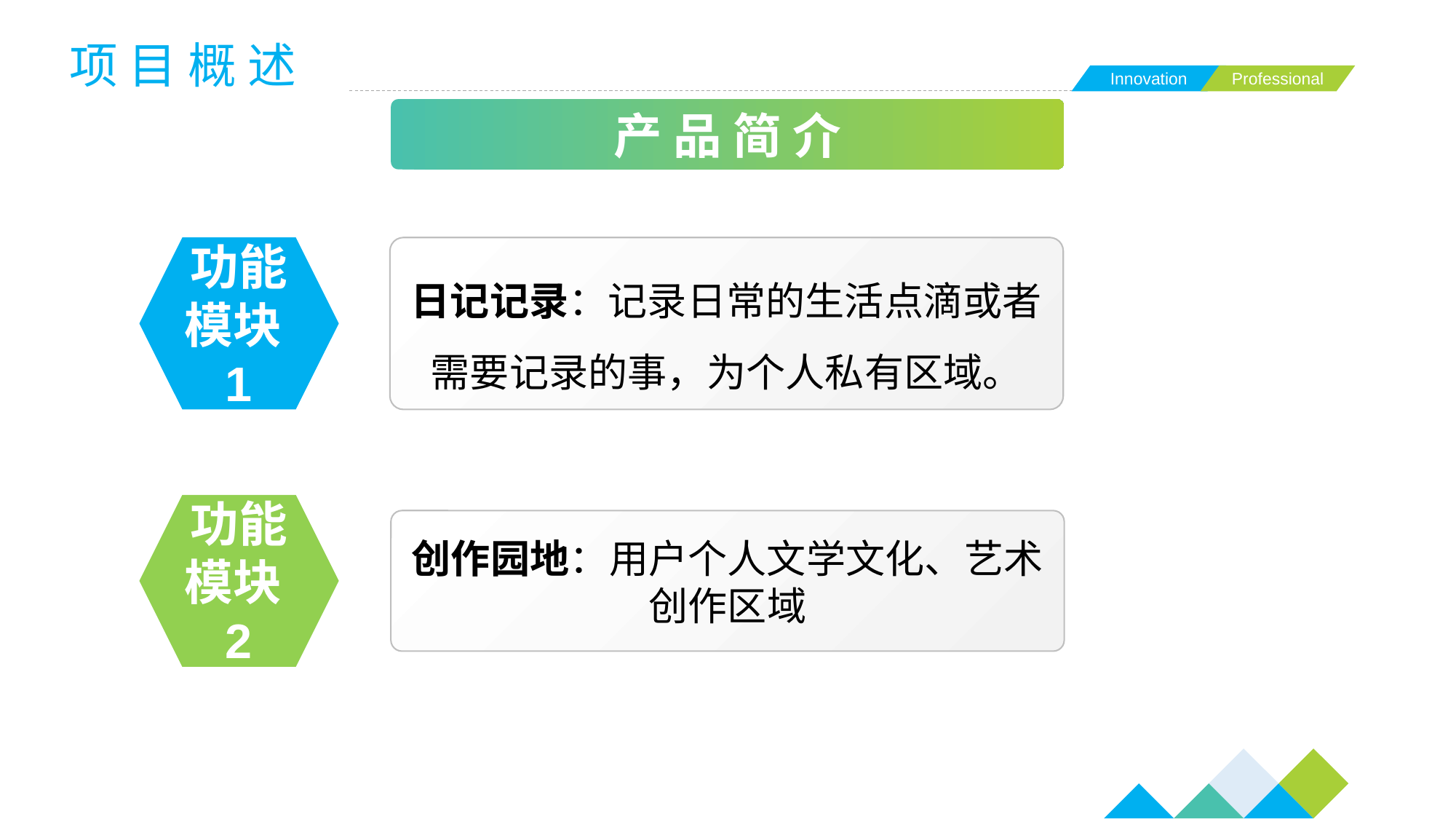

项 目 概 述
产 品 简 介
功能模块1
日记记录：记录日常的生活点滴或者需要记录的事，为个人私有区域。
功能模块2
创作园地：用户个人文学文化、艺术
创作区域